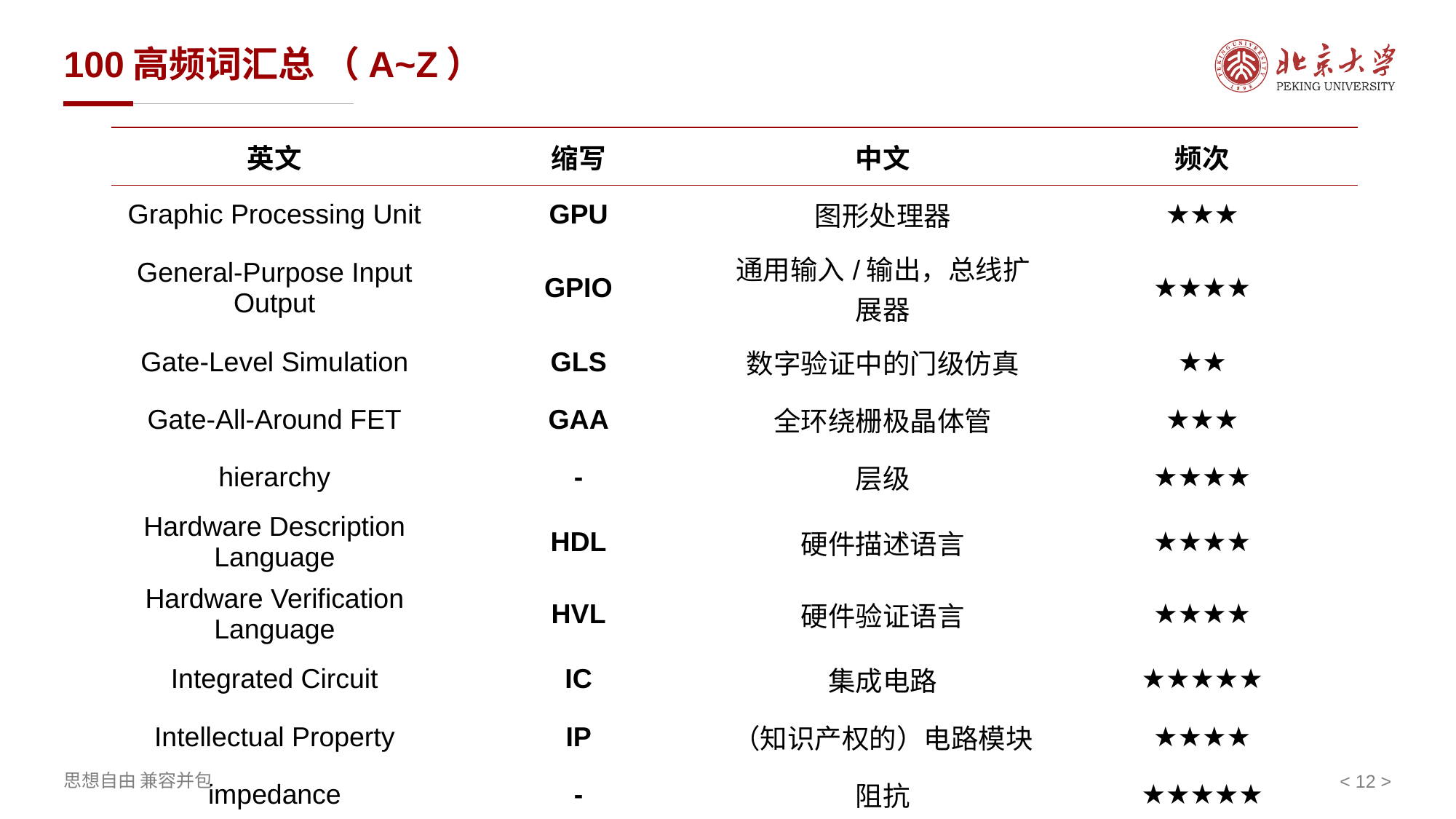

# 100高频词汇总 （A~Z）
| 英文 | 缩写 | 中文 | 频次 |
| --- | --- | --- | --- |
| Graphic Processing Unit | GPU | 图形处理器 | ★★★ |
| General-Purpose Input Output | GPIO | 通用输入/输出，总线扩展器 | ★★★★ |
| Gate-Level Simulation | GLS | 数字验证中的门级仿真 | ★★ |
| Gate-All-Around FET | GAA | 全环绕栅极晶体管 | ★★★ |
| hierarchy | - | 层级 | ★★★★ |
| Hardware Description Language | HDL | 硬件描述语言 | ★★★★ |
| Hardware Verification Language | HVL | 硬件验证语言 | ★★★★ |
| Integrated Circuit | IC | 集成电路 | ★★★★★ |
| Intellectual Property | IP | （知识产权的）电路模块 | ★★★★ |
| impedance | - | 阻抗 | ★★★★★ |
< 12 >